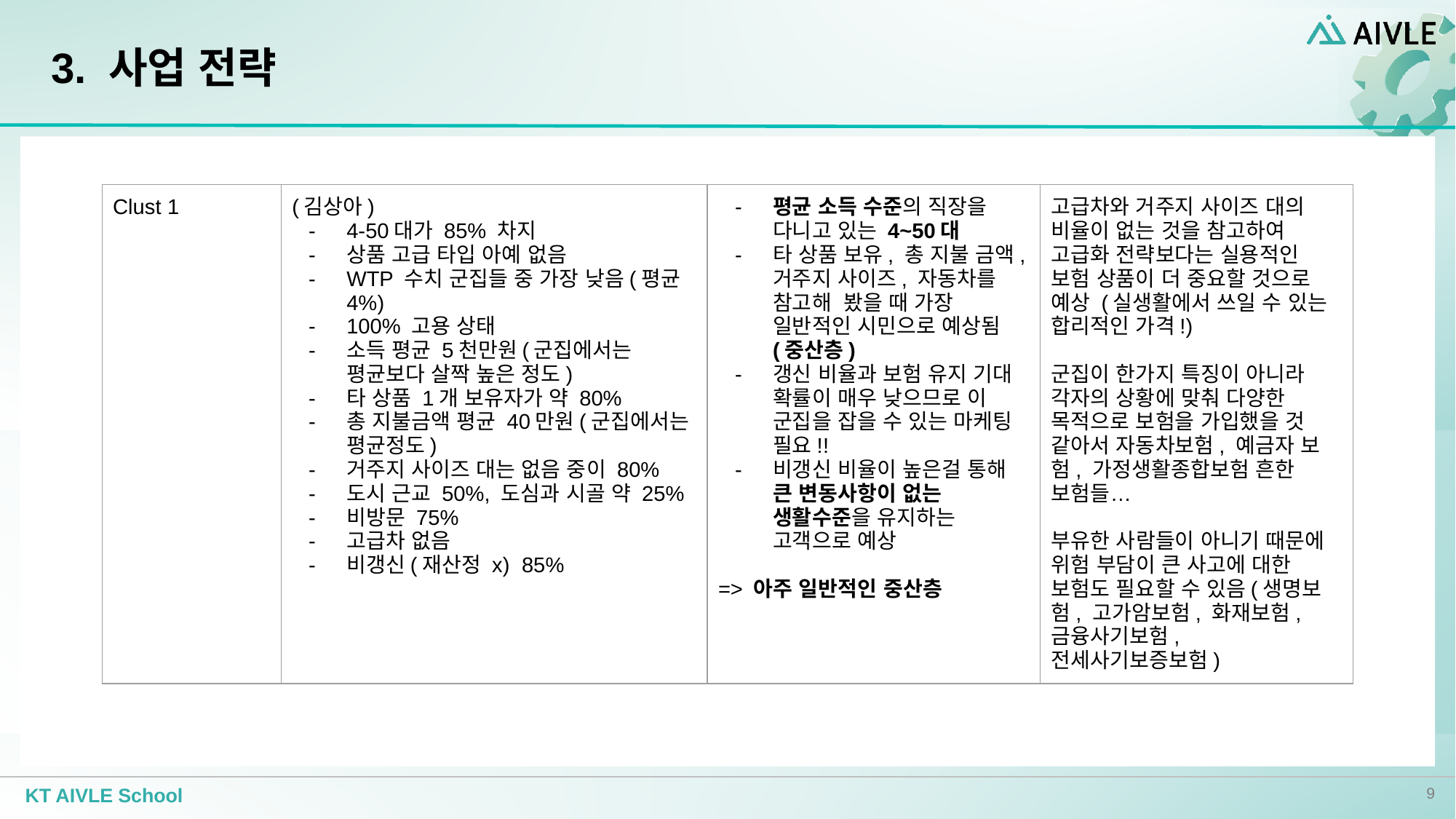

# 3. 사업 전략
| Clust 1 | (김상아) 4-50대가 85% 차지 상품 고급 타입 아예 없음 WTP 수치 군집들 중 가장 낮음(평균 4%) 100% 고용 상태 소득 평균 5천만원(군집에서는 평균보다 살짝 높은 정도) 타 상품 1개 보유자가 약 80% 총 지불금액 평균 40만원(군집에서는 평균정도) 거주지 사이즈 대는 없음 중이 80% 도시 근교 50%, 도심과 시골 약 25% 비방문 75% 고급차 없음 비갱신(재산정 x) 85% | 평균 소득 수준의 직장을 다니고 있는 4~50대 타 상품 보유, 총 지불 금액, 거주지 사이즈, 자동차를 참고해 봤을 때 가장 일반적인 시민으로 예상됨(중산층) 갱신 비율과 보험 유지 기대 확률이 매우 낮으므로 이 군집을 잡을 수 있는 마케팅 필요!! 비갱신 비율이 높은걸 통해 큰 변동사항이 없는 생활수준을 유지하는 고객으로 예상 => 아주 일반적인 중산층 | 고급차와 거주지 사이즈 대의 비율이 없는 것을 참고하여 고급화 전략보다는 실용적인 보험 상품이 더 중요할 것으로 예상 (실생활에서 쓰일 수 있는 합리적인 가격!) 군집이 한가지 특징이 아니라 각자의 상황에 맞춰 다양한 목적으로 보험을 가입했을 것 같아서 자동차보험, 예금자 보험, 가정생활종합보험 흔한 보험들… 부유한 사람들이 아니기 때문에 위험 부담이 큰 사고에 대한 보험도 필요할 수 있음(생명보험, 고가암보험, 화재보험, 금융사기보험, 전세사기보증보험) |
| --- | --- | --- | --- |